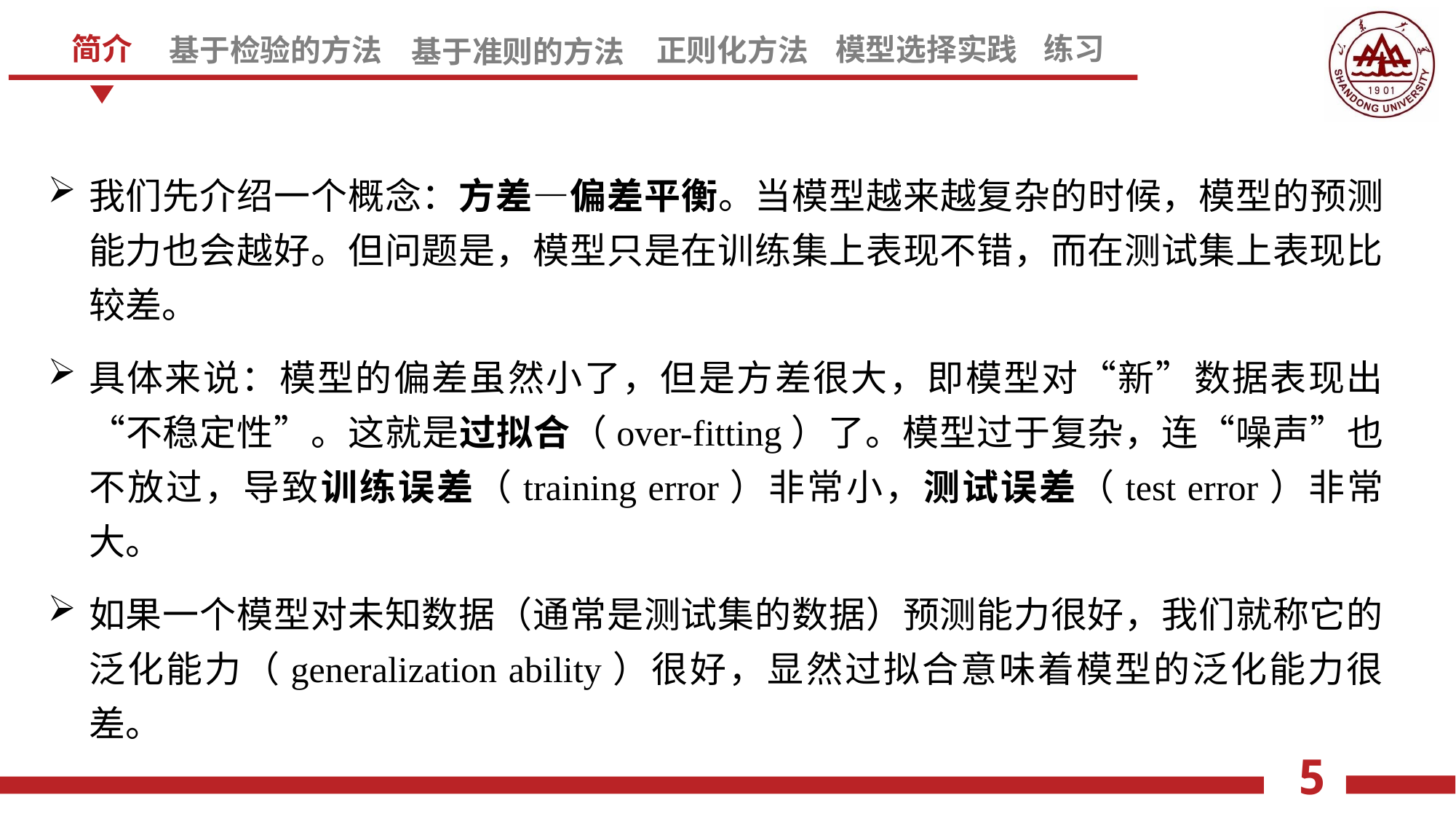

我们先介绍一个概念：方差—偏差平衡。当模型越来越复杂的时候，模型的预测能力也会越好。但问题是，模型只是在训练集上表现不错，而在测试集上表现比较差。
具体来说：模型的偏差虽然小了，但是方差很大，即模型对“新”数据表现出“不稳定性”。这就是过拟合（over-fitting）了。模型过于复杂，连“噪声”也不放过，导致训练误差（training error）非常小，测试误差（test error）非常大。
如果一个模型对未知数据（通常是测试集的数据）预测能力很好，我们就称它的泛化能力（generalization ability）很好，显然过拟合意味着模型的泛化能力很差。